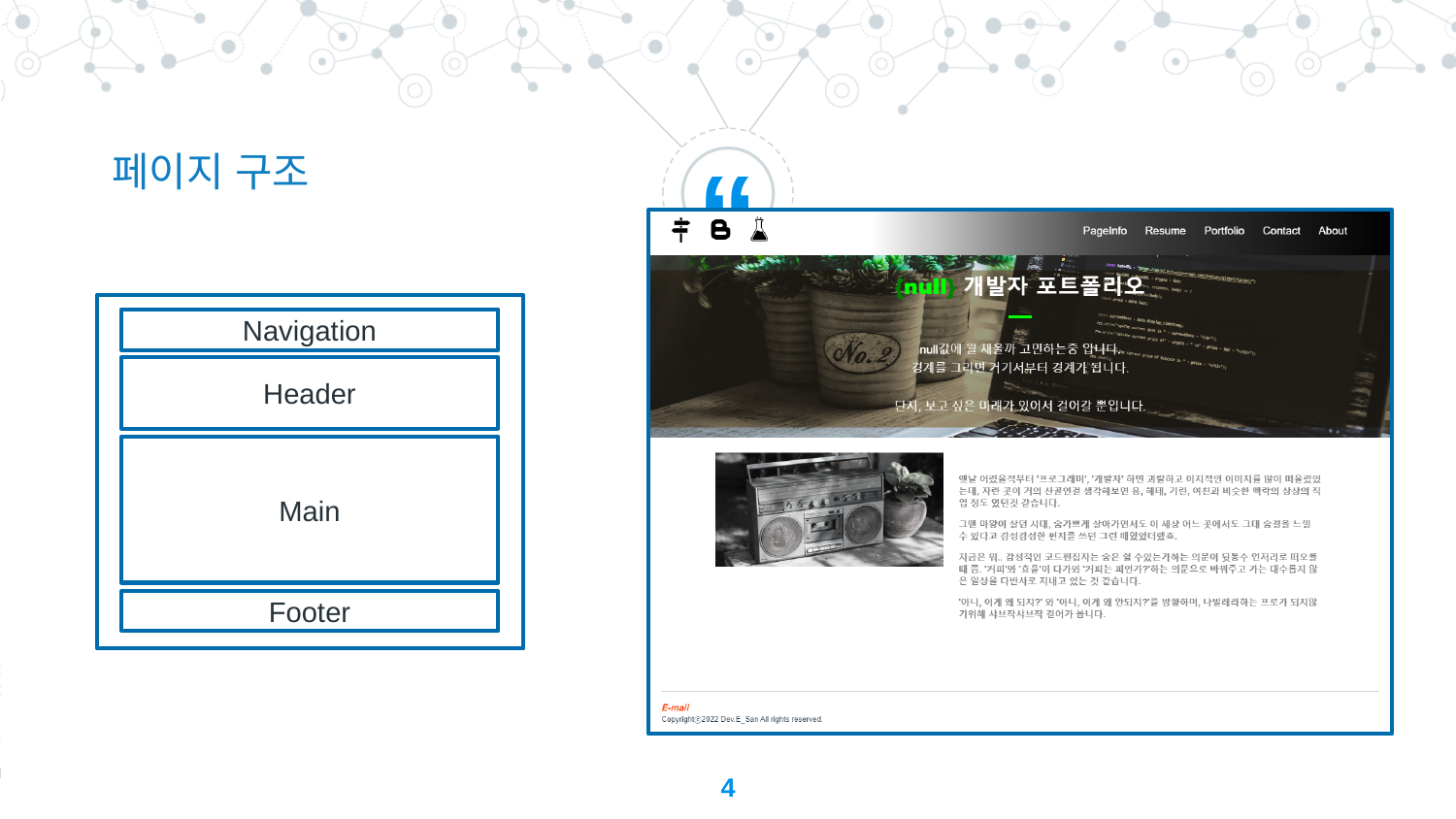

페이지 구조

Navigation
Header
Main
Footer
4